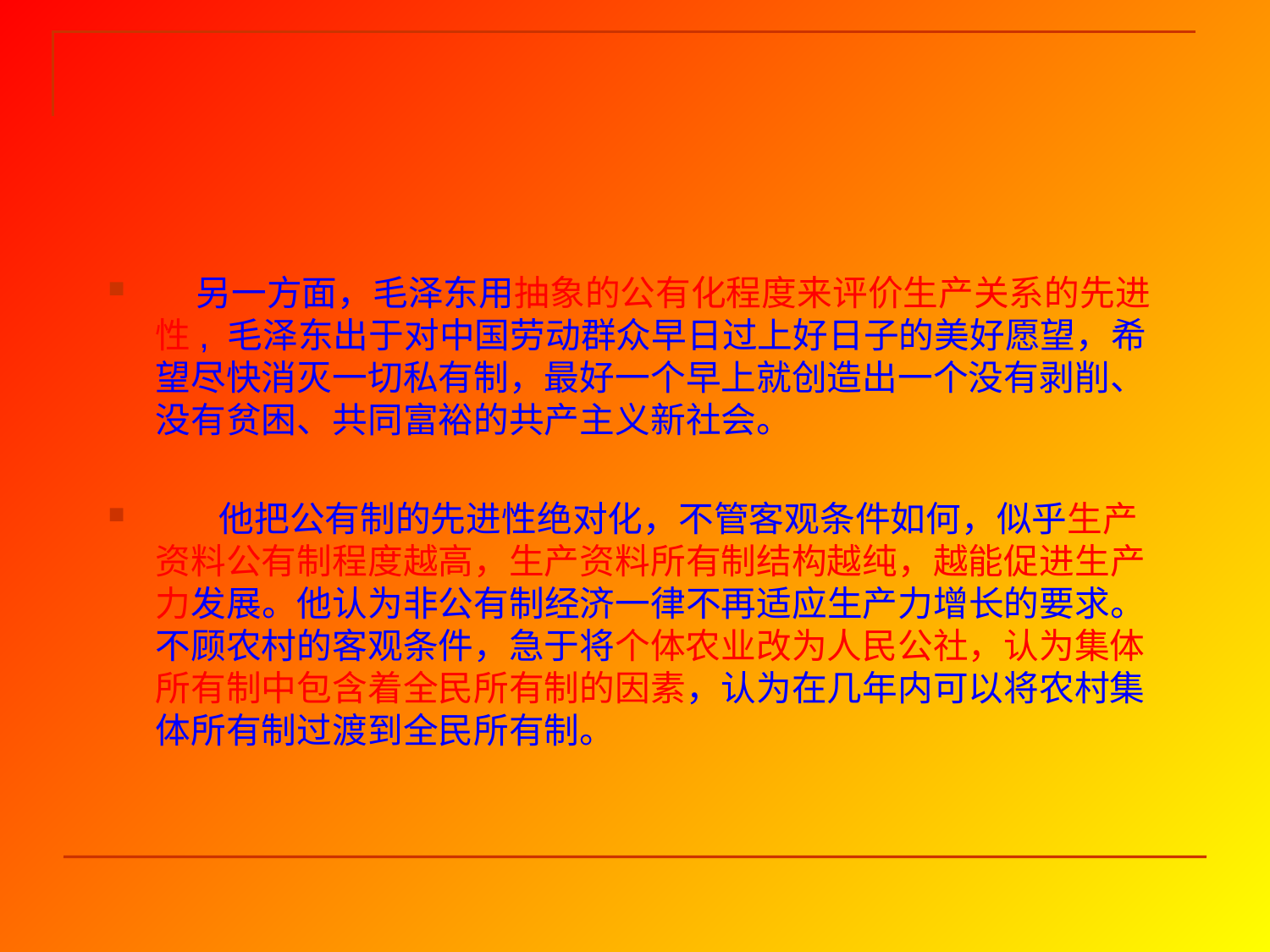

#
    另一方面，毛泽东用抽象的公有化程度来评价生产关系的先进性, 毛泽东出于对中国劳动群众早日过上好日子的美好愿望，希望尽快消灭一切私有制，最好一个早上就创造出一个没有剥削、没有贫困、共同富裕的共产主义新社会。

       他把公有制的先进性绝对化，不管客观条件如何，似乎生产资料公有制程度越高，生产资料所有制结构越纯，越能促进生产力发展。他认为非公有制经济一律不再适应生产力增长的要求。不顾农村的客观条件，急于将个体农业改为人民公社，认为集体所有制中包含着全民所有制的因素，认为在几年内可以将农村集体所有制过渡到全民所有制。